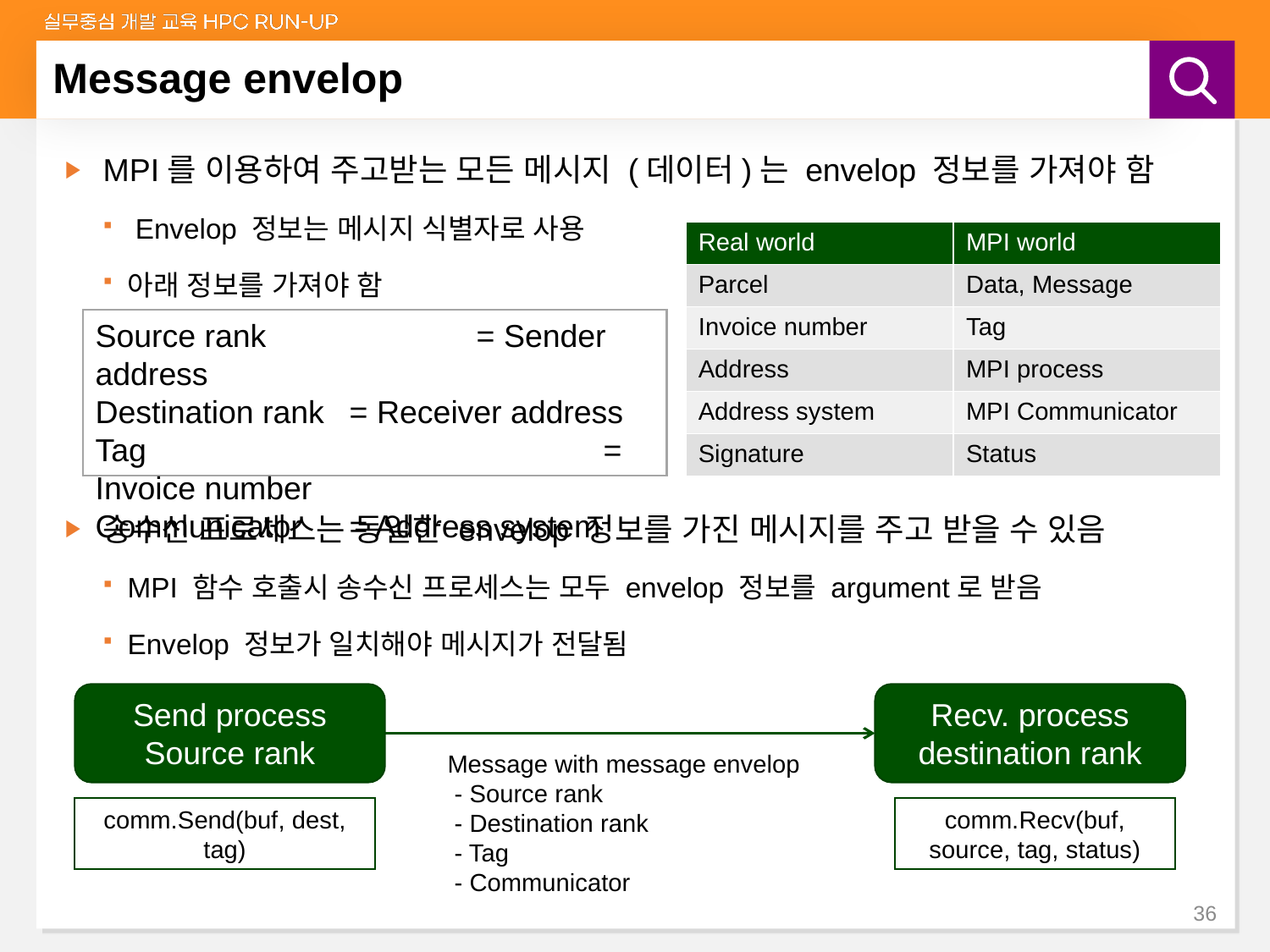

# Message envelop
MPI를 이용하여 주고받는 모든 메시지 (데이터)는 envelop 정보를 가져야 함
 Envelop 정보는 메시지 식별자로 사용
아래 정보를 가져야 함

송수신 프로세스는 동일한 envelop 정보를 가진 메시지를 주고 받을 수 있음
MPI 함수 호출시 송수신 프로세스는 모두 envelop 정보를 argument로 받음
Envelop 정보가 일치해야 메시지가 전달됨
| Real world | MPI world |
| --- | --- |
| Parcel | Data, Message |
| Invoice number | Tag |
| Address | MPI process |
| Address system | MPI Communicator |
| Signature | Status |
Source rank 		= Sender address
Destination rank 	= Receiver address
Tag				= Invoice number
Communicator	= Address system
Send process
Source rank
Recv. process
destination rank
Message with message envelop
 - Source rank
 - Destination rank
 - Tag
 - Communicator
comm.Send(buf, dest, tag)
comm.Recv(buf, source, tag, status)
36